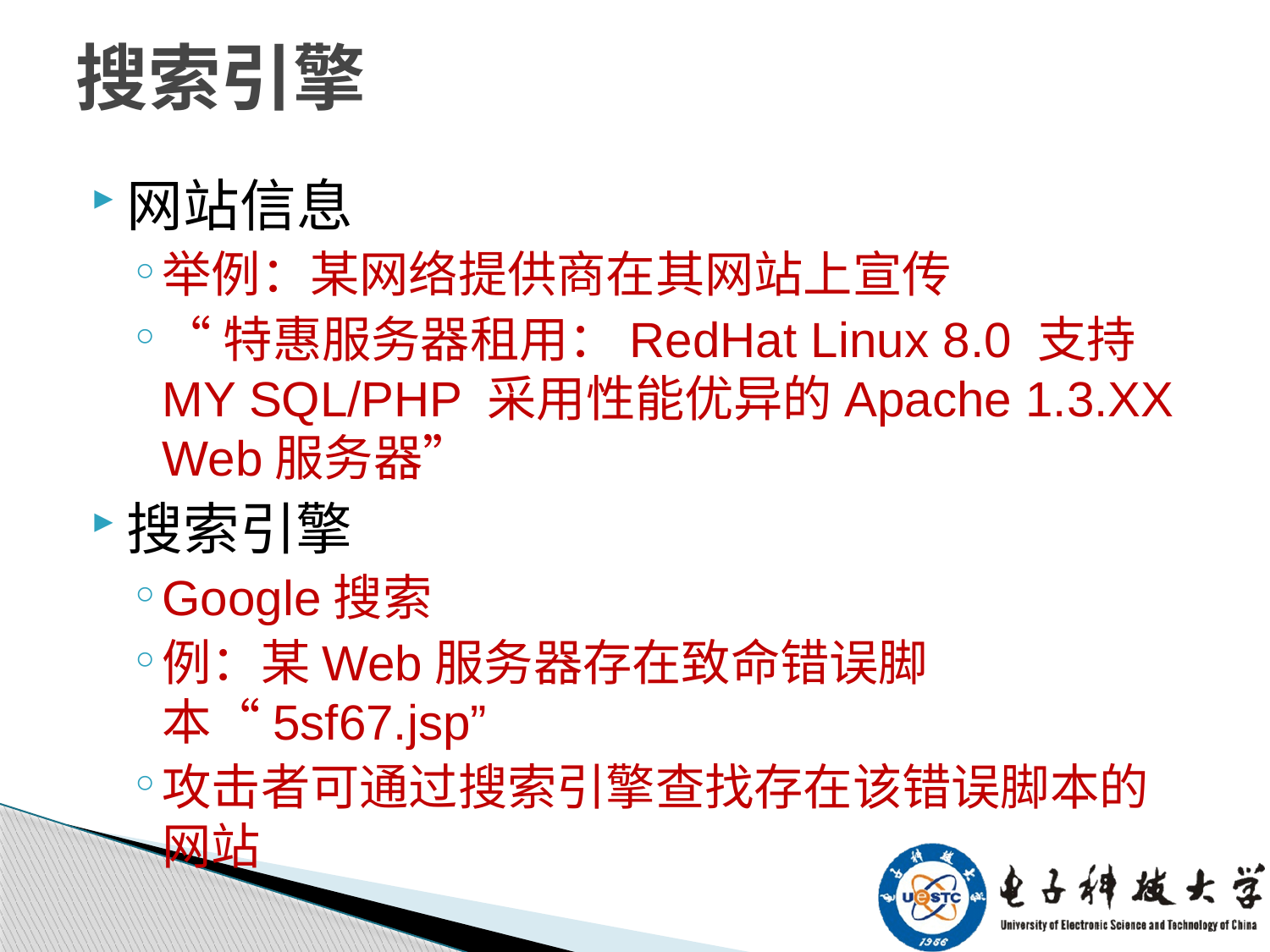

# 搜索引擎
网站信息
举例：某网络提供商在其网站上宣传
“特惠服务器租用：RedHat Linux 8.0 支持MY SQL/PHP 采用性能优异的Apache 1.3.XX Web服务器”
搜索引擎
Google搜索
例：某Web服务器存在致命错误脚本“5sf67.jsp”
攻击者可通过搜索引擎查找存在该错误脚本的网站